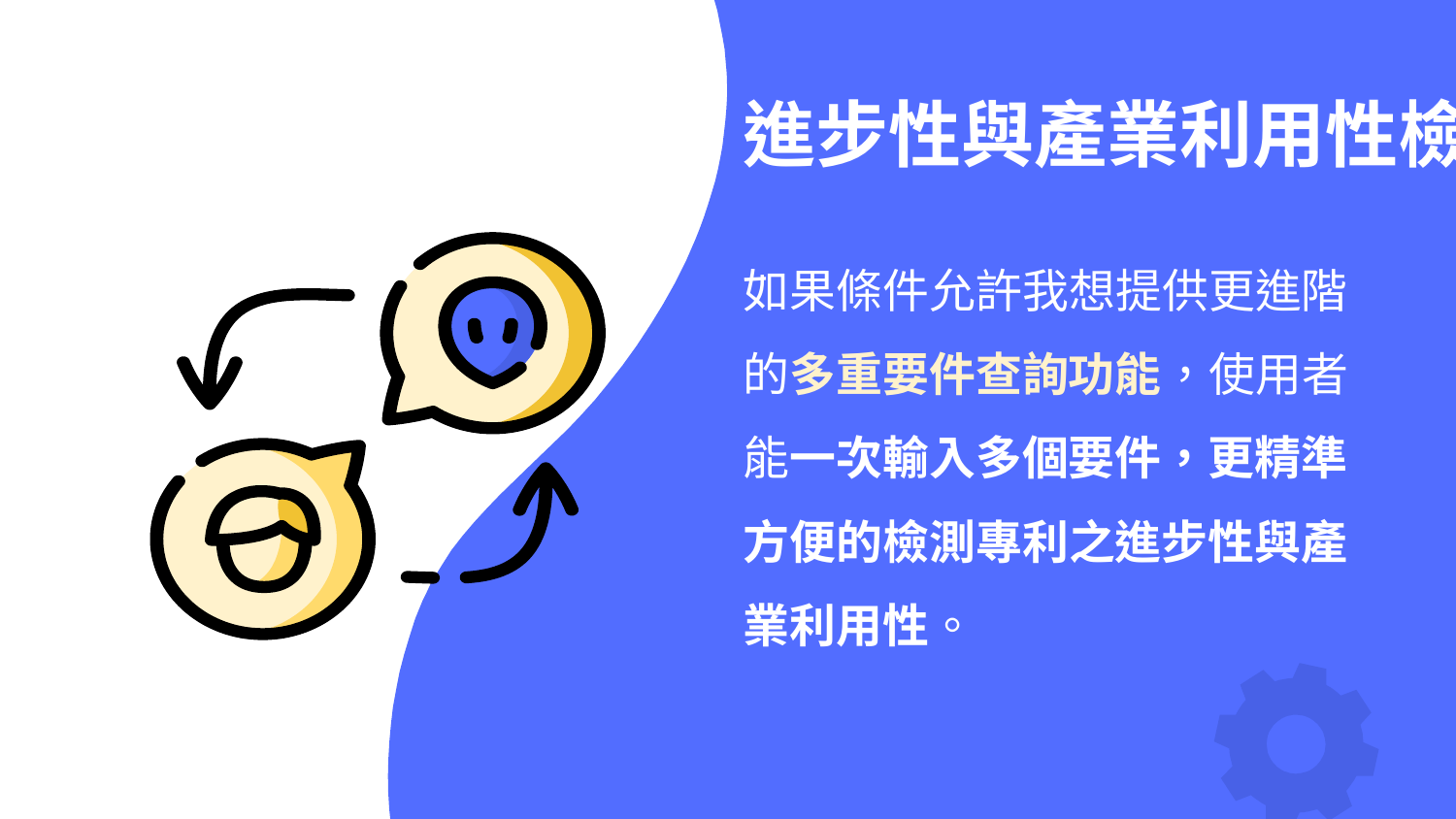

# 進步性與產業利用性檢索
如果條件允許我想提供更進階的多重要件查詢功能，使用者能一次輸入多個要件，更精準方便的檢測專利之進步性與產業利用性。